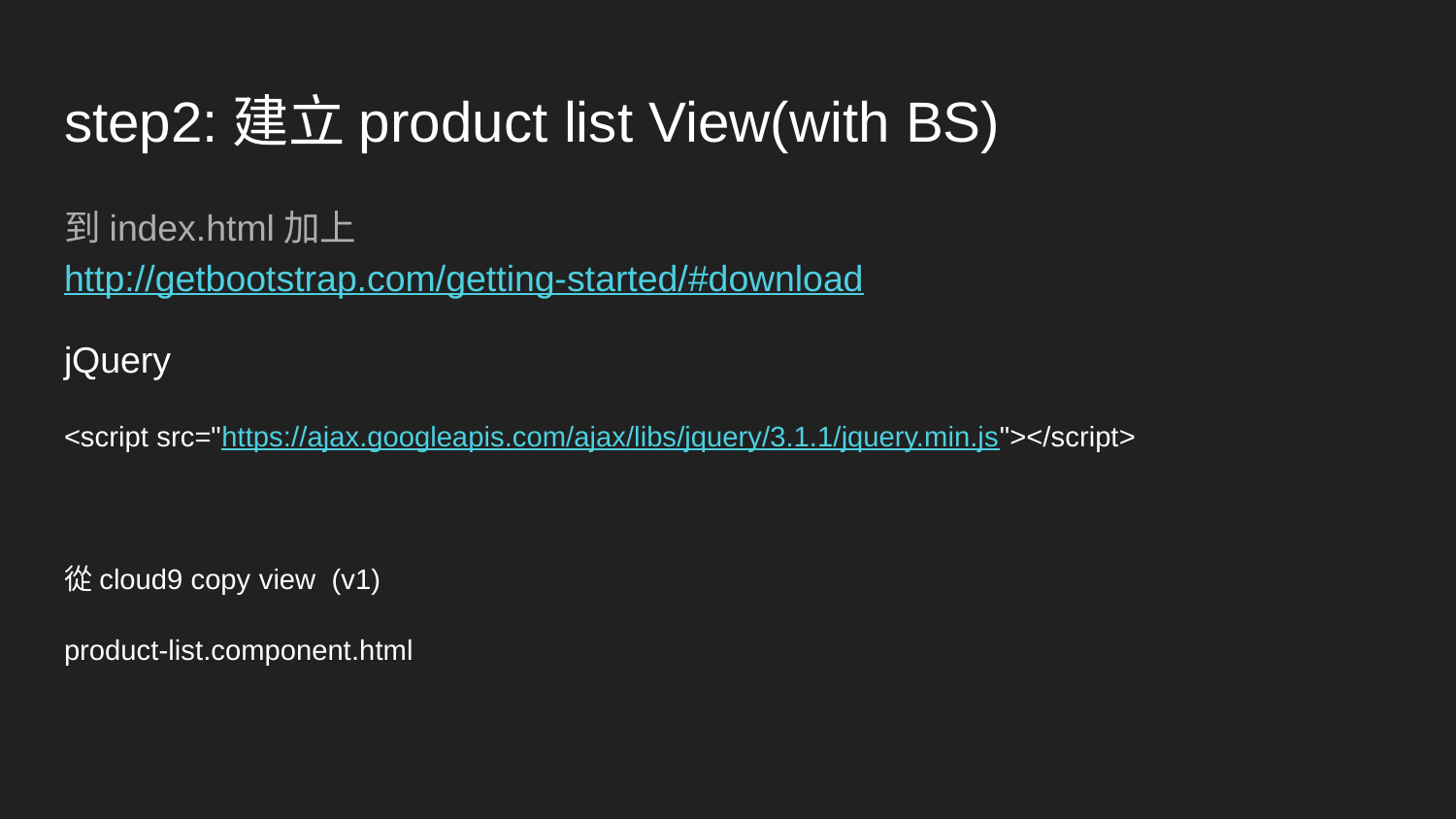

# step2:建立product list View(with BS)
到index.html加上
http://getbootstrap.com/getting-started/#download
jQuery
<script src="https://ajax.googleapis.com/ajax/libs/jquery/3.1.1/jquery.min.js"></script>

從cloud9 copy view  (v1)
product-list.component.html